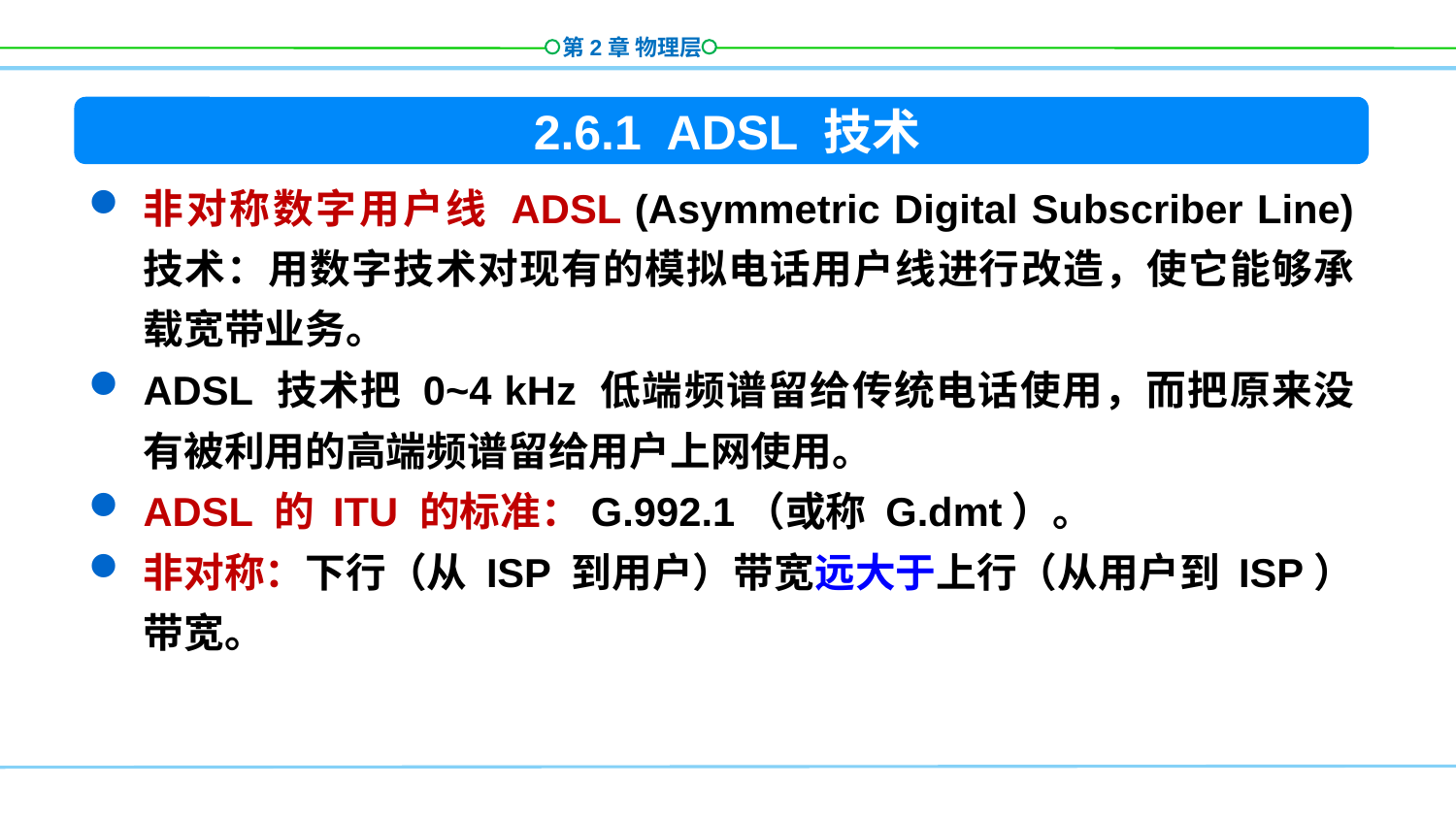

2.6.1  ADSL 技术
非对称数字用户线 ADSL (Asymmetric Digital Subscriber Line) 技术：用数字技术对现有的模拟电话用户线进行改造，使它能够承载宽带业务。
ADSL 技术把 0~4 kHz 低端频谱留给传统电话使用，而把原来没有被利用的高端频谱留给用户上网使用。
ADSL 的 ITU 的标准：G.992.1（或称 G.dmt）。
非对称：下行（从 ISP 到用户）带宽远大于上行（从用户到 ISP）带宽。